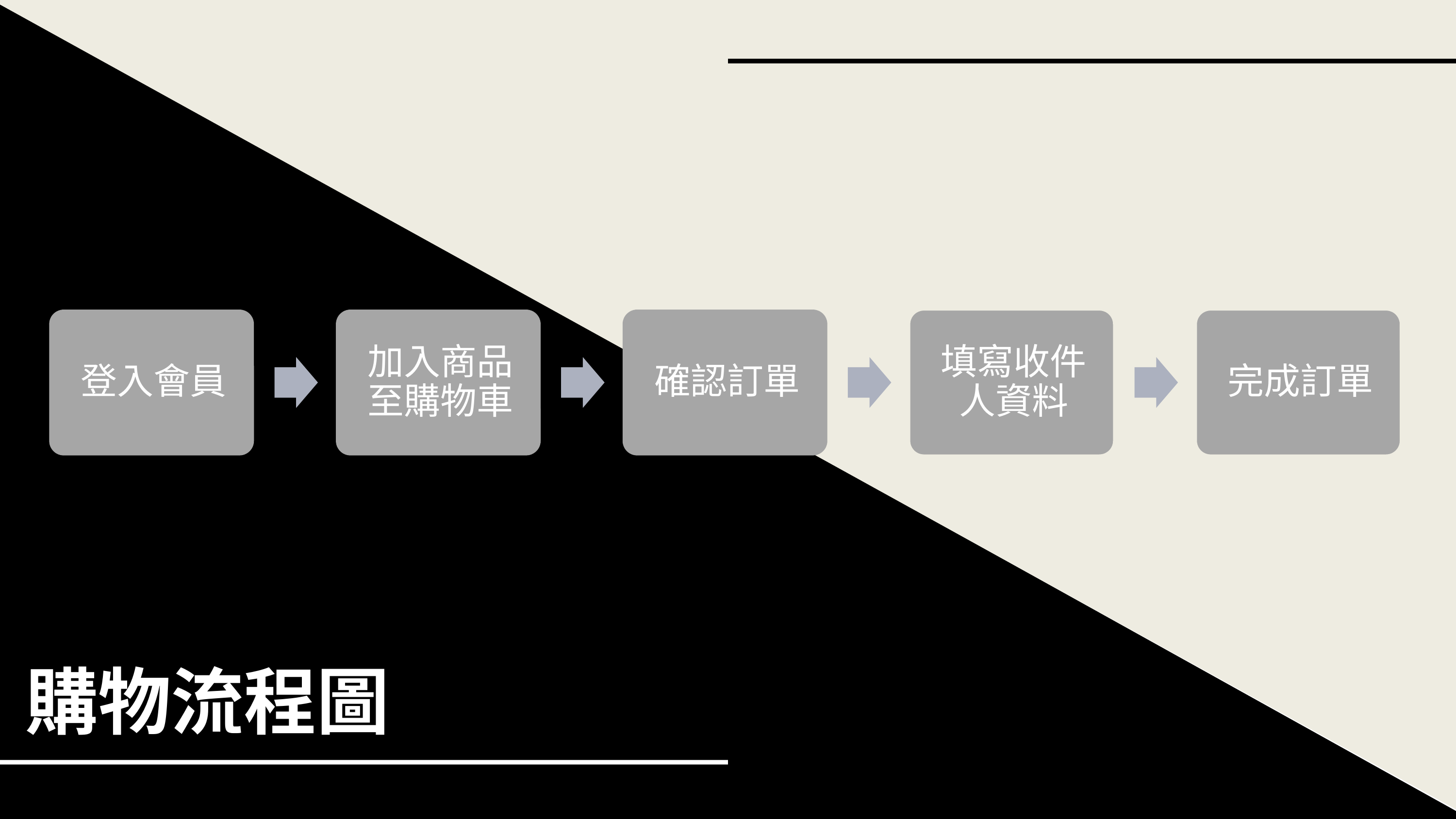

登入會員

加入商品至購物車

確認訂單

填寫收件人資料

完成訂單
購物流程圖